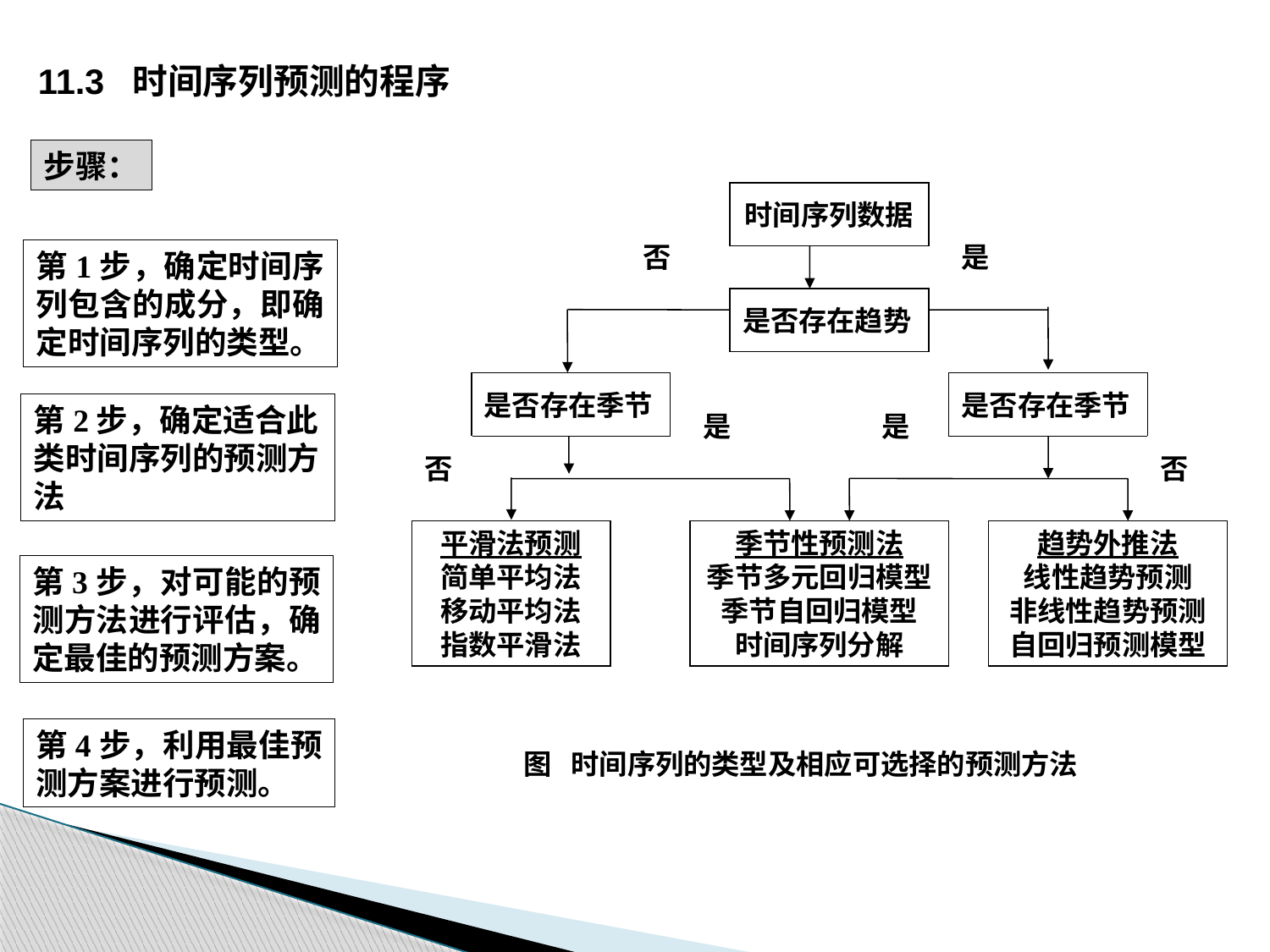

11.3  时间序列预测的程序
步骤：

时间序列数据
否
是

是否存在趋势

是否存在季节
是否存在季节
是
是

否
否

平滑法预测
简单平均法
移动平均法
指数平滑法
季节性预测法
季节多元回归模型
季节自回归模型
时间序列分解
趋势外推法
线性趋势预测
非线性趋势预测
自回归预测模型
图   时间序列的类型及相应可选择的预测方法
第1步，确定时间序列包含的成分，即确定时间序列的类型。
第2步，确定适合此类时间序列的预测方法
第3步，对可能的预测方法进行评估，确定最佳的预测方案。
第4步，利用最佳预测方案进行预测。